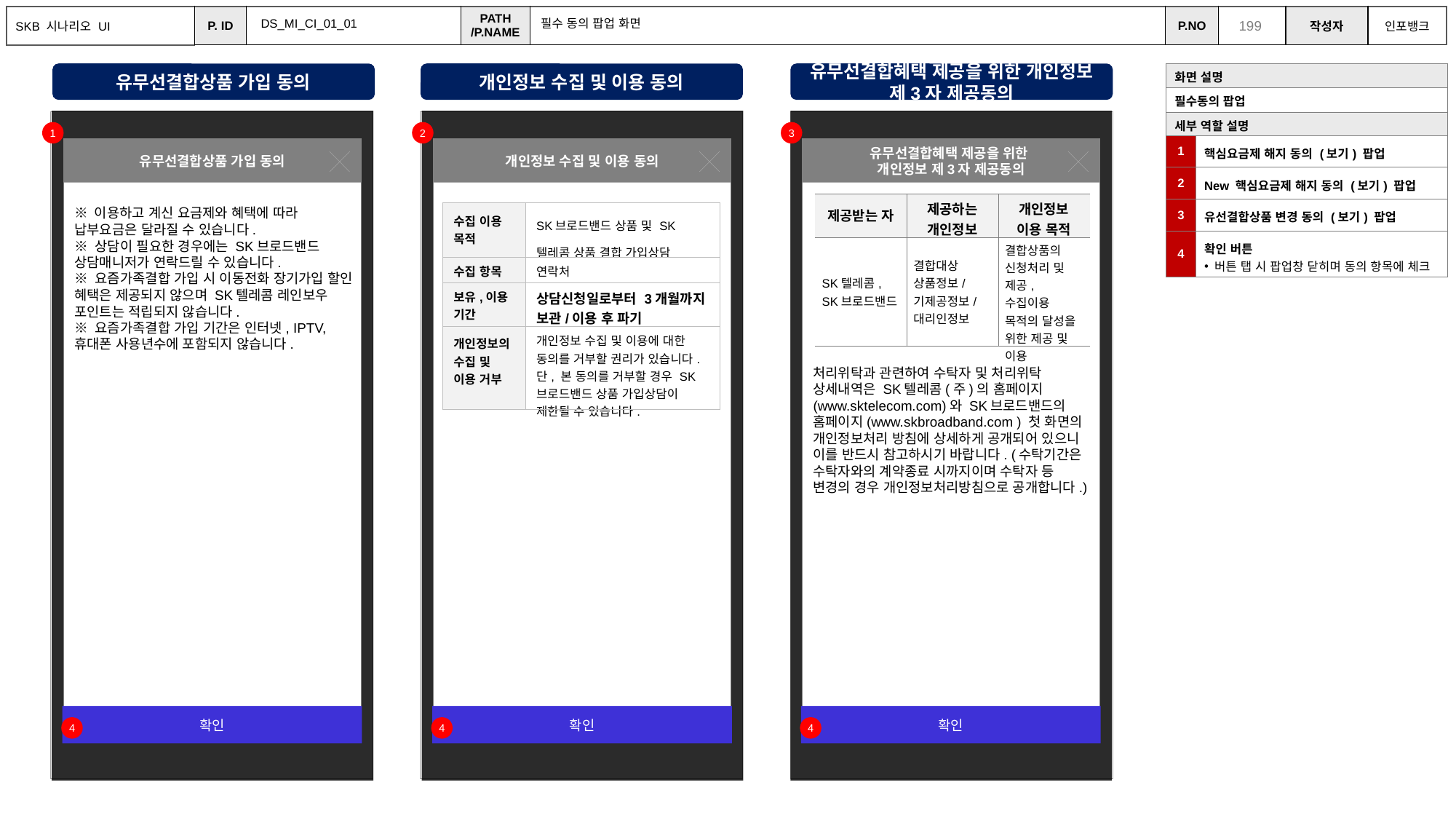

DS_MI_CI_01_01
필수 동의 팝업 화면
유무선결합상품 가입 동의
개인정보 수집 및 이용 동의
유무선결합혜택 제공을 위한 개인정보 제3자 제공동의
| 화면 설명 |  |
| --- | --- |
| 필수동의 팝업 |  |
| 세부 역할 설명 |  |
| 1 | 핵심요금제 해지 동의 (보기) 팝업 |
| 2 | New 핵심요금제 해지 동의 (보기) 팝업 |
| 3 | 유선결합상품 변경 동의 (보기) 팝업 |
| 4 | 확인 버튼 버튼 탭 시 팝업창 닫히며 동의 항목에 체크 |
핵심요금제 해지 동의
핵심요금제 해지 동의
핵심요금제 해지 동의
1
2
3
유무선결합상품 가입 동의
개인정보 수집 및 이용 동의
유무선결합혜택 제공을 위한
개인정보 제3자 제공동의
핵심요금제 해지 동의
핵심요금제 해지 동의
핵심요금제 해지 동의
| 제공받는 자 | 제공하는 개인정보 | 개인정보 이용 목적 |
| --- | --- | --- |
| SK텔레콤, SK브로드밴드 | 결합대상 상품정보/기제공정보/대리인정보 | 결합상품의 신청처리 및 제공, 수집이용 목적의 달성을 위한 제공 및 이용 |
※ 이용하고 계신 요금제와 혜택에 따라 납부요금은 달라질 수 있습니다.
※ 상담이 필요한 경우에는 SK브로드밴드 상담매니저가 연락드릴 수 있습니다.
※ 요즘가족결합 가입 시 이동전화 장기가입 할인 혜택은 제공되지 않으며 SK텔레콤 레인보우 포인트는 적립되지 않습니다.
※ 요즘가족결합 가입 기간은 인터넷, IPTV, 휴대폰 사용년수에 포함되지 않습니다.

| 수집 이용 목적 | SK브로드밴드 상품 및 SK텔레콤 상품 결합 가입상담 |
| --- | --- |
| 수집 항목 | 연락처 |
| 보유,이용 기간 | 상담신청일로부터 3개월까지 보관/이용 후 파기 |
| 개인정보의 수집 및 이용 거부 | 개인정보 수집 및 이용에 대한 동의를 거부할 권리가 있습니다. 단, 본 동의를 거부할 경우 SK브로드밴드 상품 가입상담이 제한될 수 있습니다. |
처리위탁과 관련하여 수탁자 및 처리위탁 상세내역은 SK텔레콤(주)의 홈페이지(www.sktelecom.com)와 SK브로드밴드의 홈페이지(www.skbroadband.com ) 첫 화면의 개인정보처리 방침에 상세하게 공개되어 있으니 이를 반드시 참고하시기 바랍니다. (수탁기간은 수탁자와의 계약종료 시까지이며 수탁자 등 변경의 경우 개인정보처리방침으로 공개합니다.)
확인
확인
확인
4
4
4